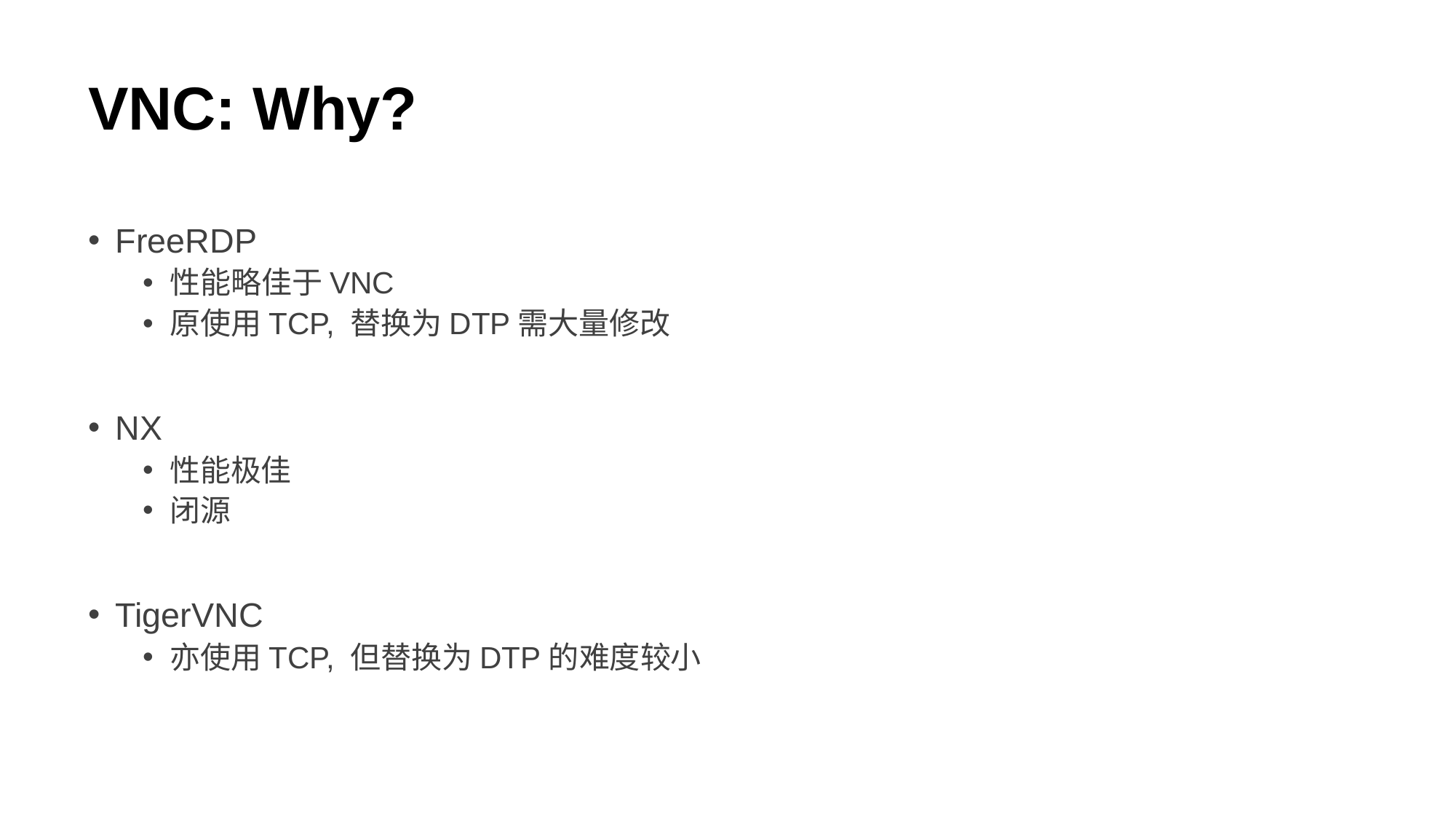

# VNC: Why?
FreeRDP
性能略佳于VNC
原使用TCP, 替换为DTP需大量修改

NX
性能极佳
闭源

TigerVNC
亦使用TCP, 但替换为DTP的难度较小